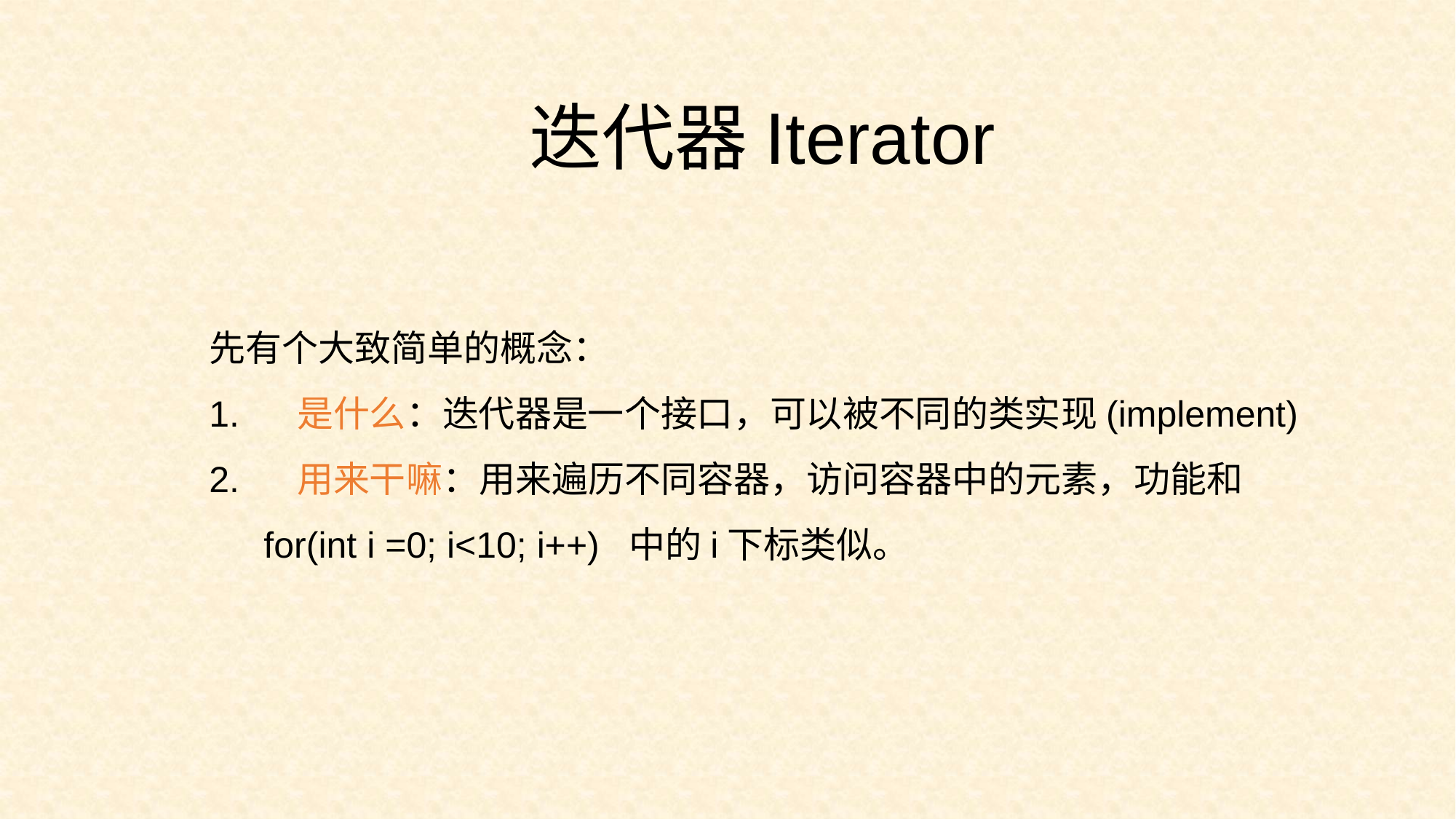

迭代器Iterator
先有个大致简单的概念：
   是什么：迭代器是一个接口，可以被不同的类实现(implement)
   用来干嘛：用来遍历不同容器，访问容器中的元素，功能和
for(int i =0; i<10; i++)  中的i下标类似。